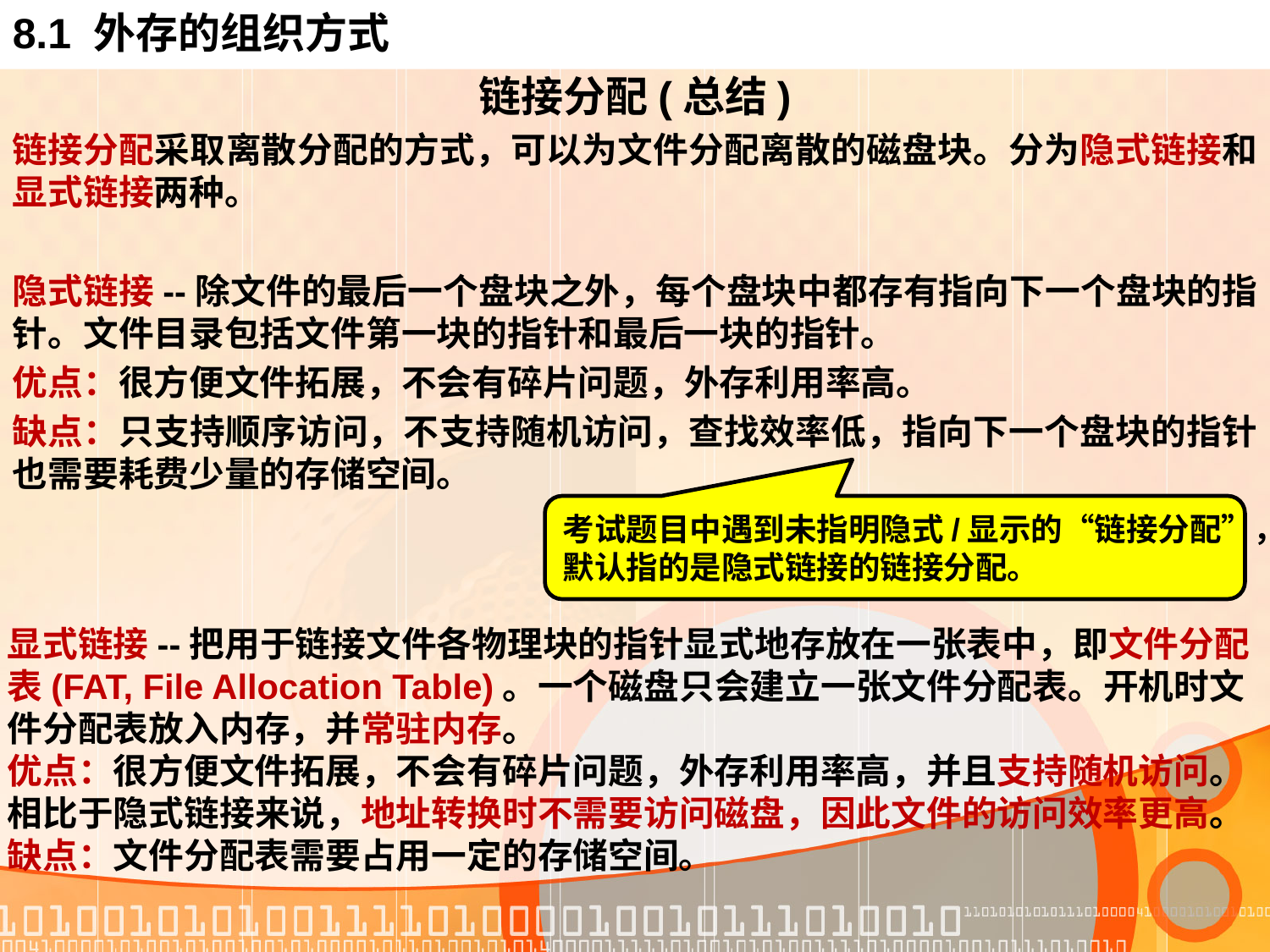

# 8.1 外存的组织方式
链接分配(总结)
链接分配采取离散分配的方式，可以为文件分配离散的磁盘块。分为隐式链接和显式链接两种。

隐式链接--除文件的最后一个盘块之外，每个盘块中都存有指向下一个盘块的指针。文件目录包括文件第一块的指针和最后一块的指针。
优点：很方便文件拓展，不会有碎片问题，外存利用率高。
缺点：只支持顺序访问，不支持随机访问，查找效率低，指向下一个盘块的指针也需要耗费少量的存储空间。
考试题目中遇到未指明隐式/显示的“链接分配”，
默认指的是隐式链接的链接分配。
显式链接--把用于链接文件各物理块的指针显式地存放在一张表中，即文件分配表(FAT, File Allocation Table)。一个磁盘只会建立一张文件分配表。开机时文件分配表放入内存，并常驻内存。
优点：很方便文件拓展，不会有碎片问题，外存利用率高，并且支持随机访问。相比于隐式链接来说，地址转换时不需要访问磁盘，因此文件的访问效率更高。
缺点：文件分配表需要占用一定的存储空间。